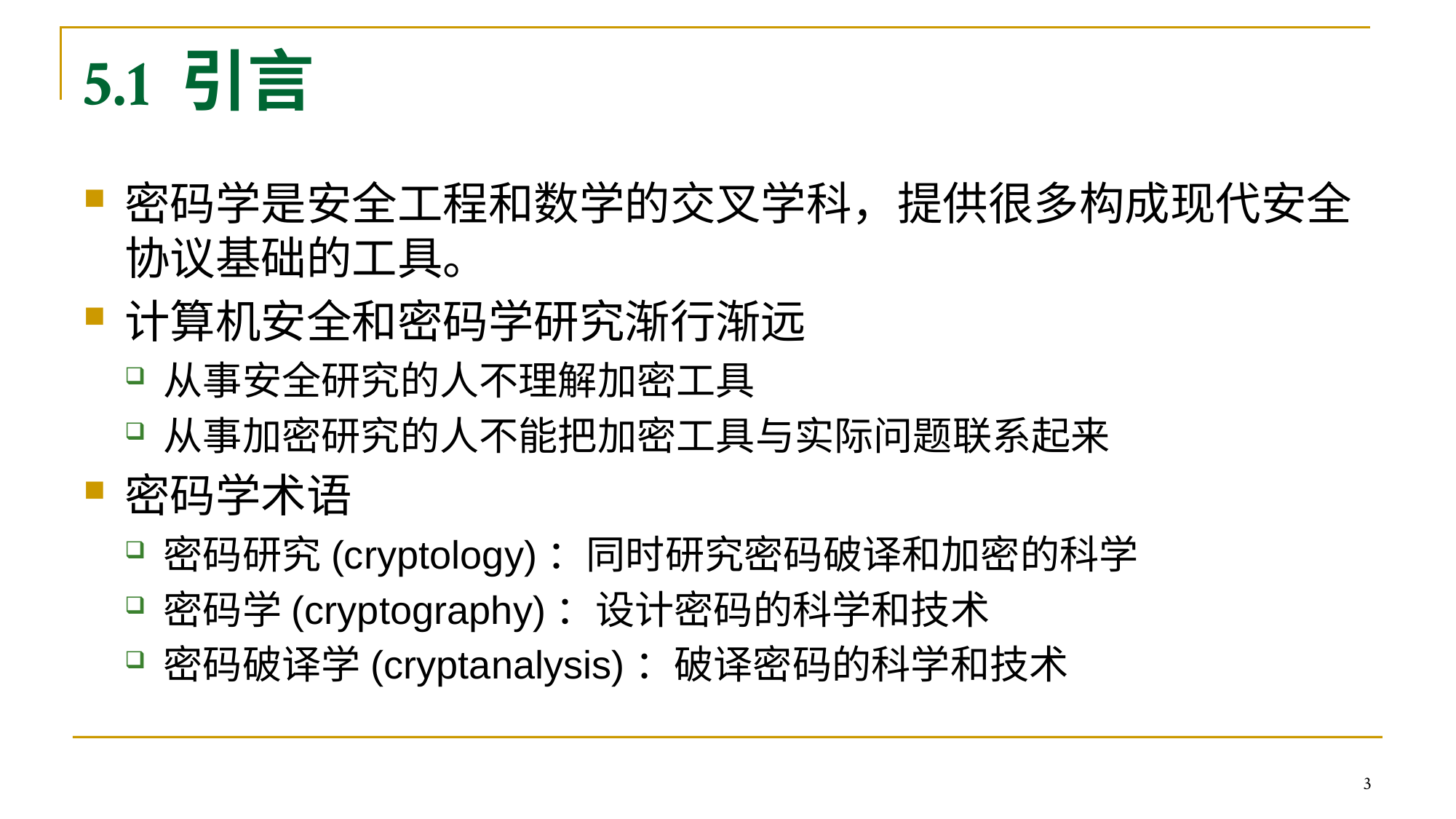

# 5.1 引言
密码学是安全工程和数学的交叉学科，提供很多构成现代安全协议基础的工具。
计算机安全和密码学研究渐行渐远
从事安全研究的人不理解加密工具
从事加密研究的人不能把加密工具与实际问题联系起来
密码学术语
密码研究(cryptology)：同时研究密码破译和加密的科学
密码学(cryptography)：设计密码的科学和技术
密码破译学(cryptanalysis)：破译密码的科学和技术

3